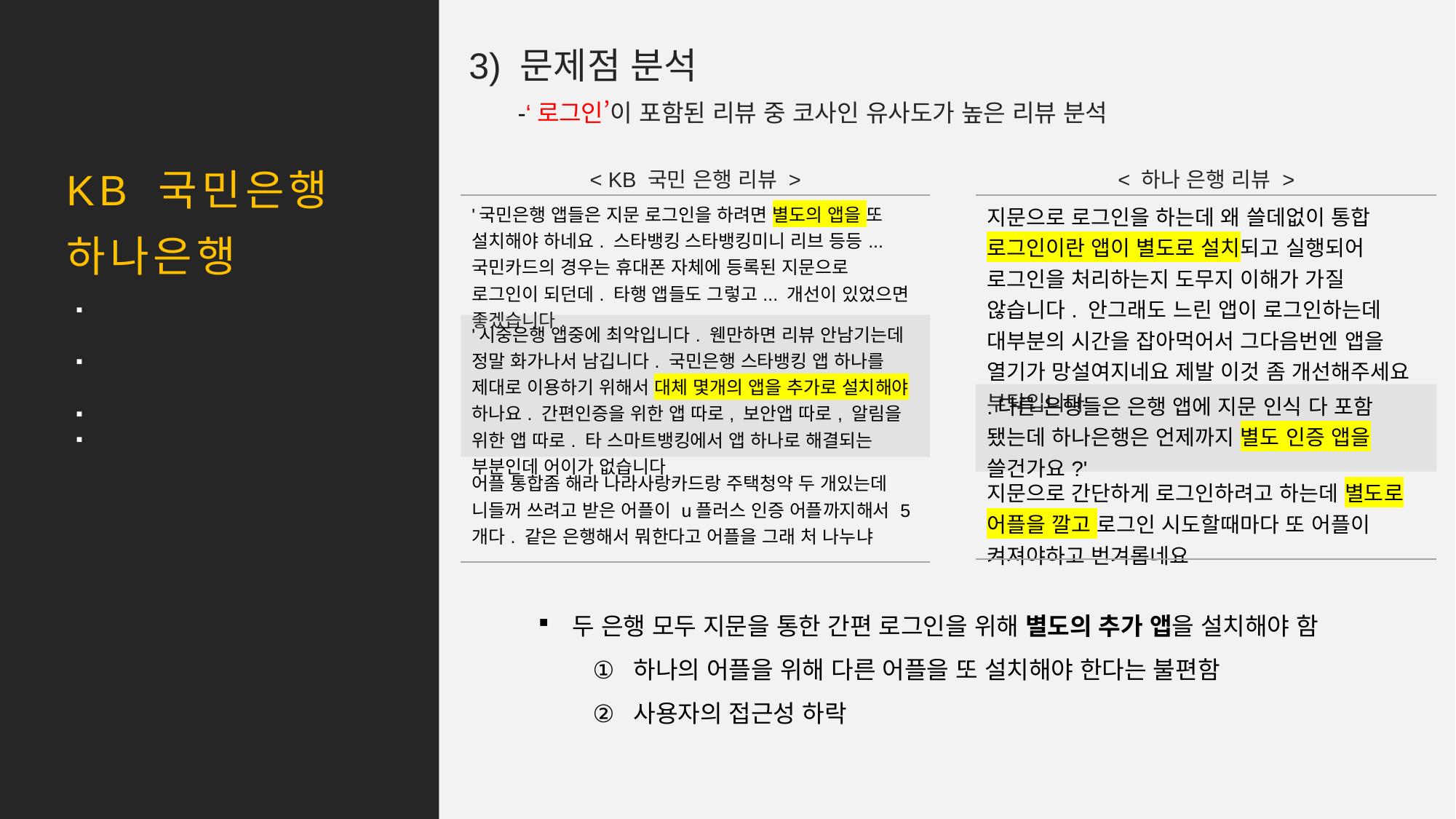

3) 문제점 분석
03
-‘로그인’이 포함된 리뷰 중 코사인 유사도가 높은 리뷰 분석
KB 국민은행
하나은행
< KB 국민 은행 리뷰 >
< 하나 은행 리뷰 >
| '국민은행 앱들은 지문 로그인을 하려면 별도의 앱을 또 설치해야 하네요. 스타뱅킹 스타뱅킹미니 리브 등등...국민카드의 경우는 휴대폰 자체에 등록된 지문으로 로그인이 되던데. 타행 앱들도 그렇고... 개선이 있었으면 좋겠습니다. |
| --- |
| '시중은행 앱중에 최악입니다. 웬만하면 리뷰 안남기는데 정말 화가나서 남깁니다. 국민은행 스타뱅킹 앱 하나를 제대로 이용하기 위해서 대체 몇개의 앱을 추가로 설치해야 하나요. 간편인증을 위한 앱 따로, 보안앱 따로, 알림을 위한 앱 따로. 타 스마트뱅킹에서 앱 하나로 해결되는 부분인데 어이가 없습니다 |
| 어플 통합좀 해라 나라사랑카드랑 주택청약 두 개있는데 니들꺼 쓰려고 받은 어플이 u플러스 인증 어플까지해서 5개다. 같은 은행해서 뭐한다고 어플을 그래 처 나누냐 |
| 지문으로 로그인을 하는데 왜 쓸데없이 통합 로그인이란 앱이 별도로 설치되고 실행되어 로그인을 처리하는지 도무지 이해가 가질 않습니다. 안그래도 느린 앱이 로그인하는데 대부분의 시간을 잡아먹어서 그다음번엔 앱을 열기가 망설여지네요 제발 이것 좀 개선해주세요 부탁입니다 |
| --- |
| .다른 은행들은 은행 앱에 지문 인식 다 포함 됐는데 하나은행은 언제까지 별도 인증 앱을 쓸건가요?' |
| 지문으로 간단하게 로그인하려고 하는데 별도로 어플을 깔고 로그인 시도할때마다 또 어플이 켜져야하고 번겨롭네요 |
KB국민은행 < 원터치 개인 >
평균 평점 3.4

하나은행 < 하나원큐 >
평균 평점 3.1
두 은행 모두 지문을 통한 간편 로그인을 위해 별도의 추가 앱을 설치해야 함
하나의 어플을 위해 다른 어플을 또 설치해야 한다는 불편함
사용자의 접근성 하락